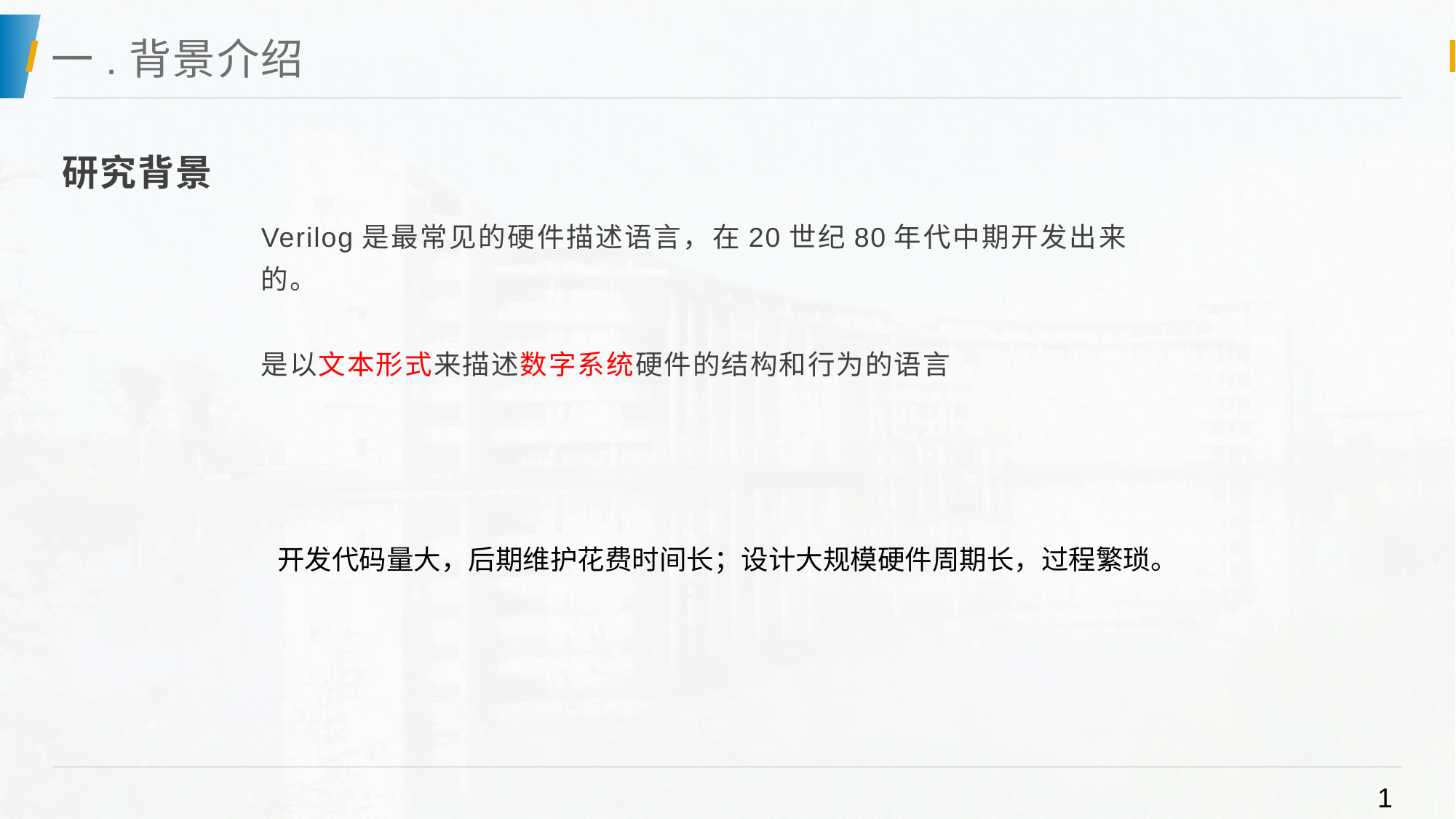

# 一.背景介绍
研究背景
Verilog是最常见的硬件描述语言，在20世纪80年代中期开发出来的。

是以文本形式来描述数字系统硬件的结构和行为的语言
开发代码量大，后期维护花费时间长；设计大规模硬件周期长，过程繁琐。
1